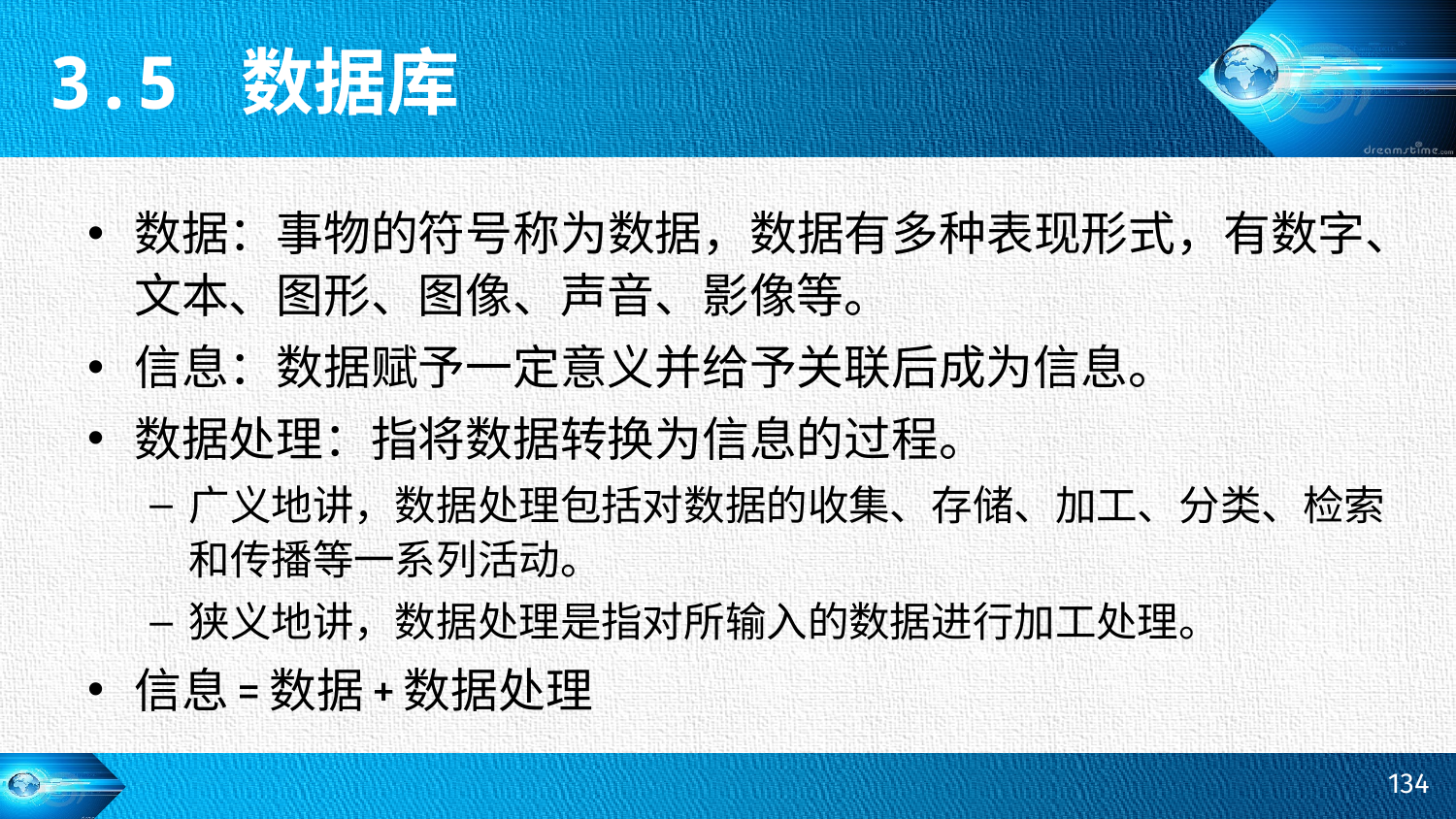

3.5 数据库
数据：事物的符号称为数据，数据有多种表现形式，有数字、文本、图形、图像、声音、影像等。
信息：数据赋予一定意义并给予关联后成为信息。
数据处理：指将数据转换为信息的过程。
广义地讲，数据处理包括对数据的收集、存储、加工、分类、检索和传播等一系列活动。
狭义地讲，数据处理是指对所输入的数据进行加工处理。
信息=数据+数据处理

134